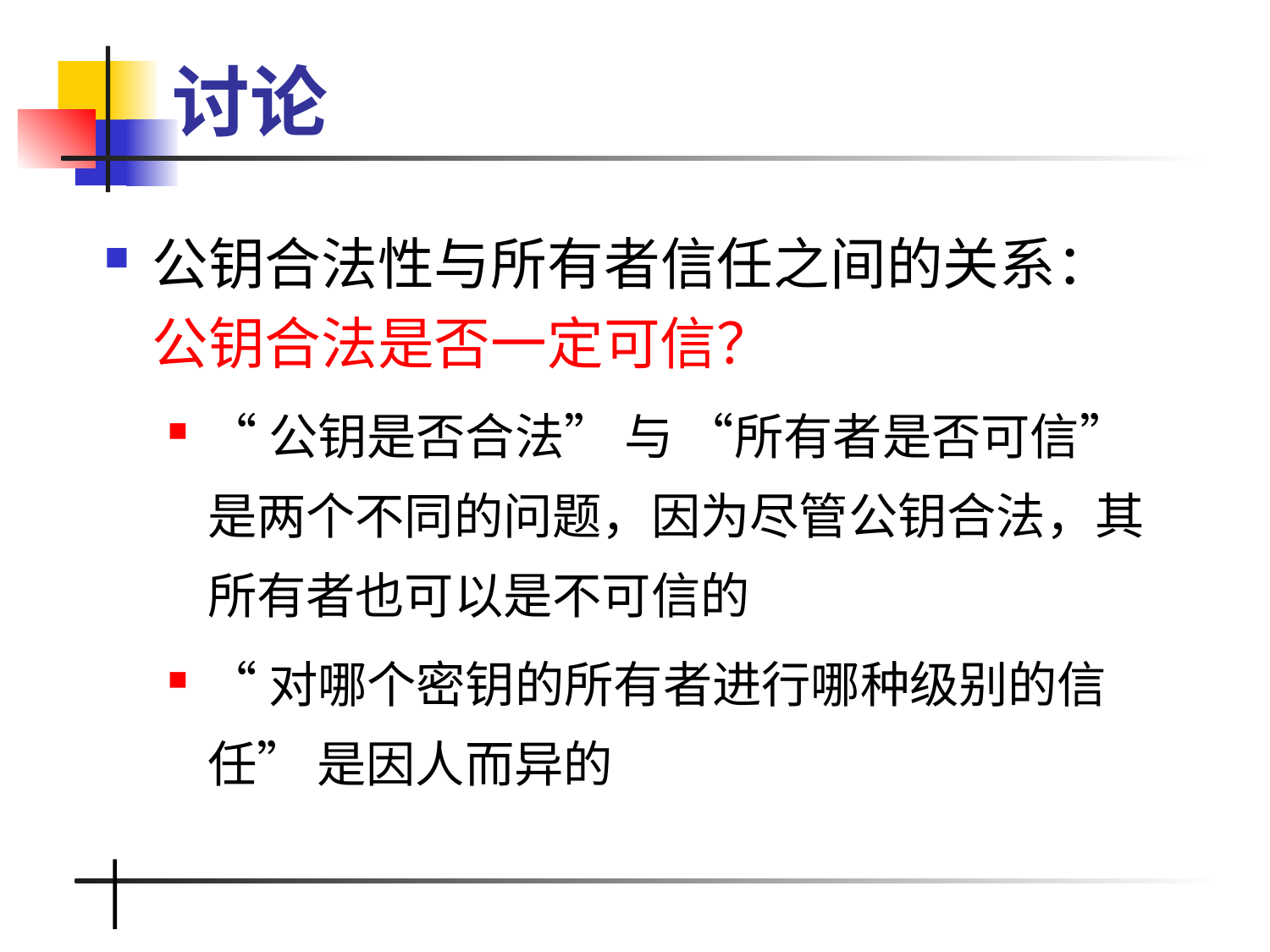

# 讨论
公钥合法性与所有者信任之间的关系：公钥合法是否一定可信？
“公钥是否合法” 与 “所有者是否可信” 是两个不同的问题，因为尽管公钥合法，其所有者也可以是不可信的
“对哪个密钥的所有者进行哪种级别的信任” 是因人而异的